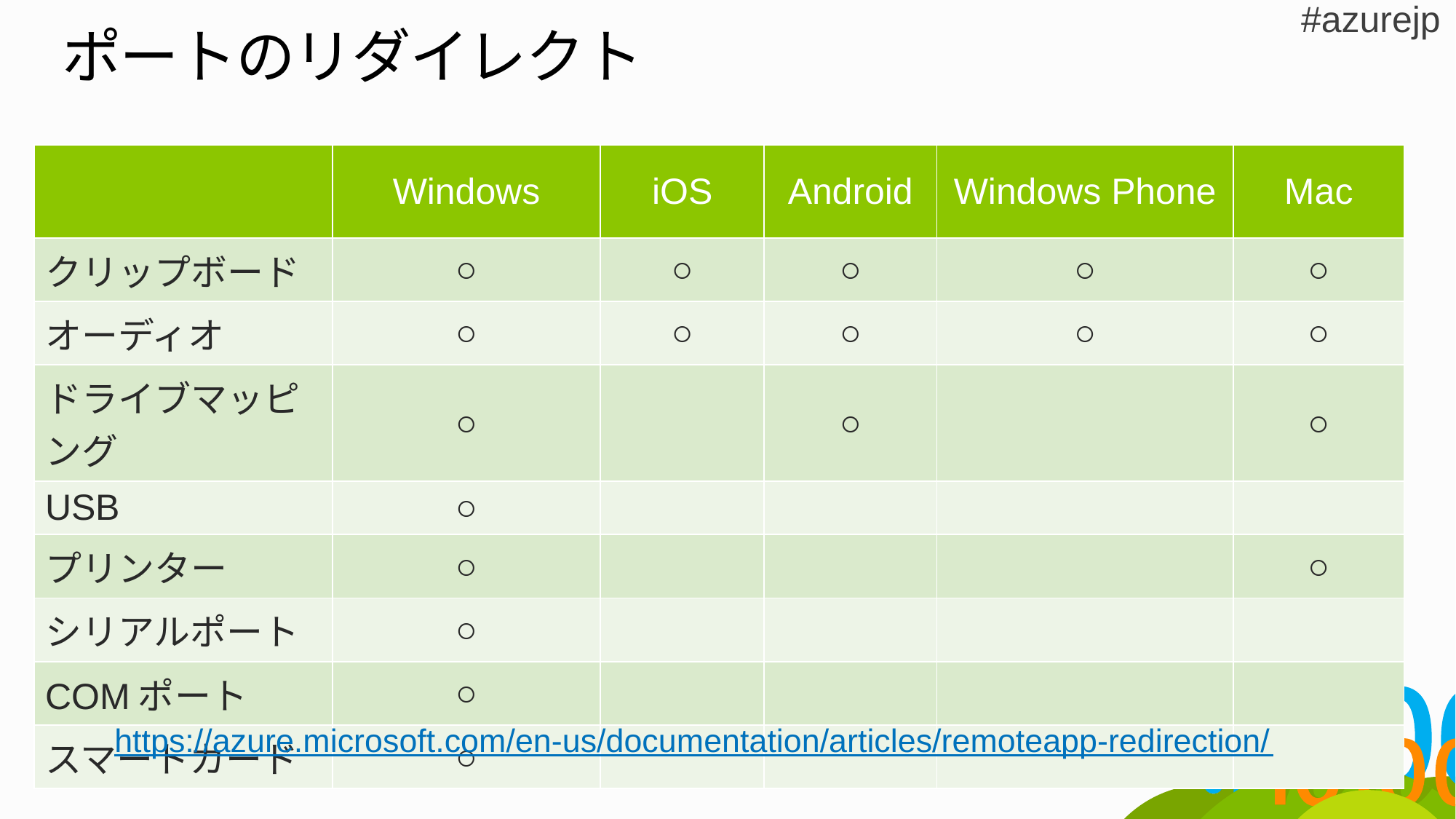

# ポートのリダイレクト
|  | Windows | iOS | Android | Windows Phone | Mac |
| --- | --- | --- | --- | --- | --- |
| クリップボード | ○ | ○ | ○ | ○ | ○ |
| オーディオ | ○ | ○ | ○ | ○ | ○ |
| ドライブマッピング | ○ |  | ○ |  | ○ |
| USB | ○ |  |  |  |  |
| プリンター | ○ |  |  |  | ○ |
| シリアルポート | ○ |  |  |  |  |
| COMポート | ○ |  |  |  |  |
| スマートカード | ○ |  |  |  |  |
https://azure.microsoft.com/en-us/documentation/articles/remoteapp-redirection/